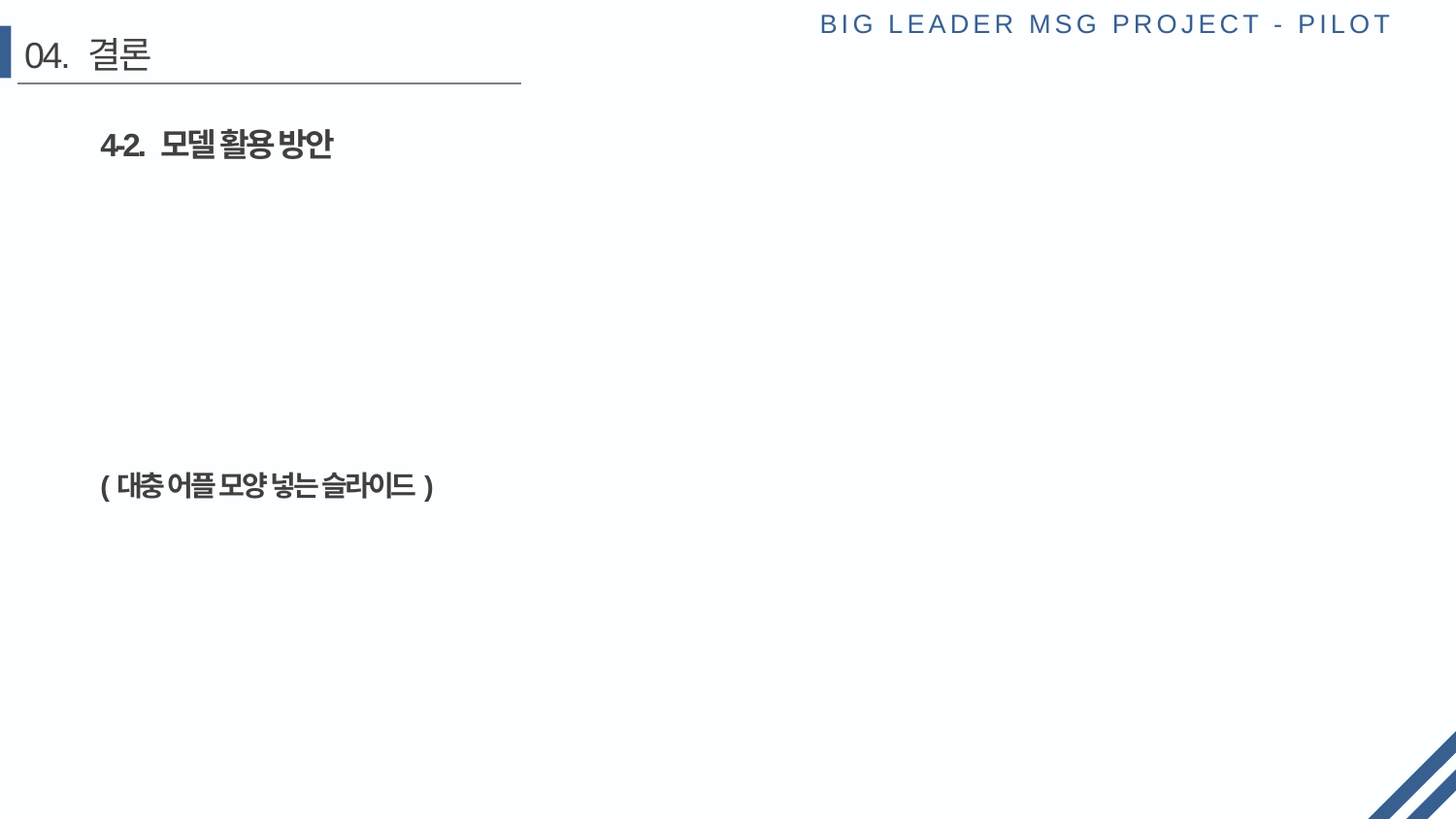

# 04. 결론
4-2. 모델 활용 방안
(대충 어플 모양 넣는 슬라이드)